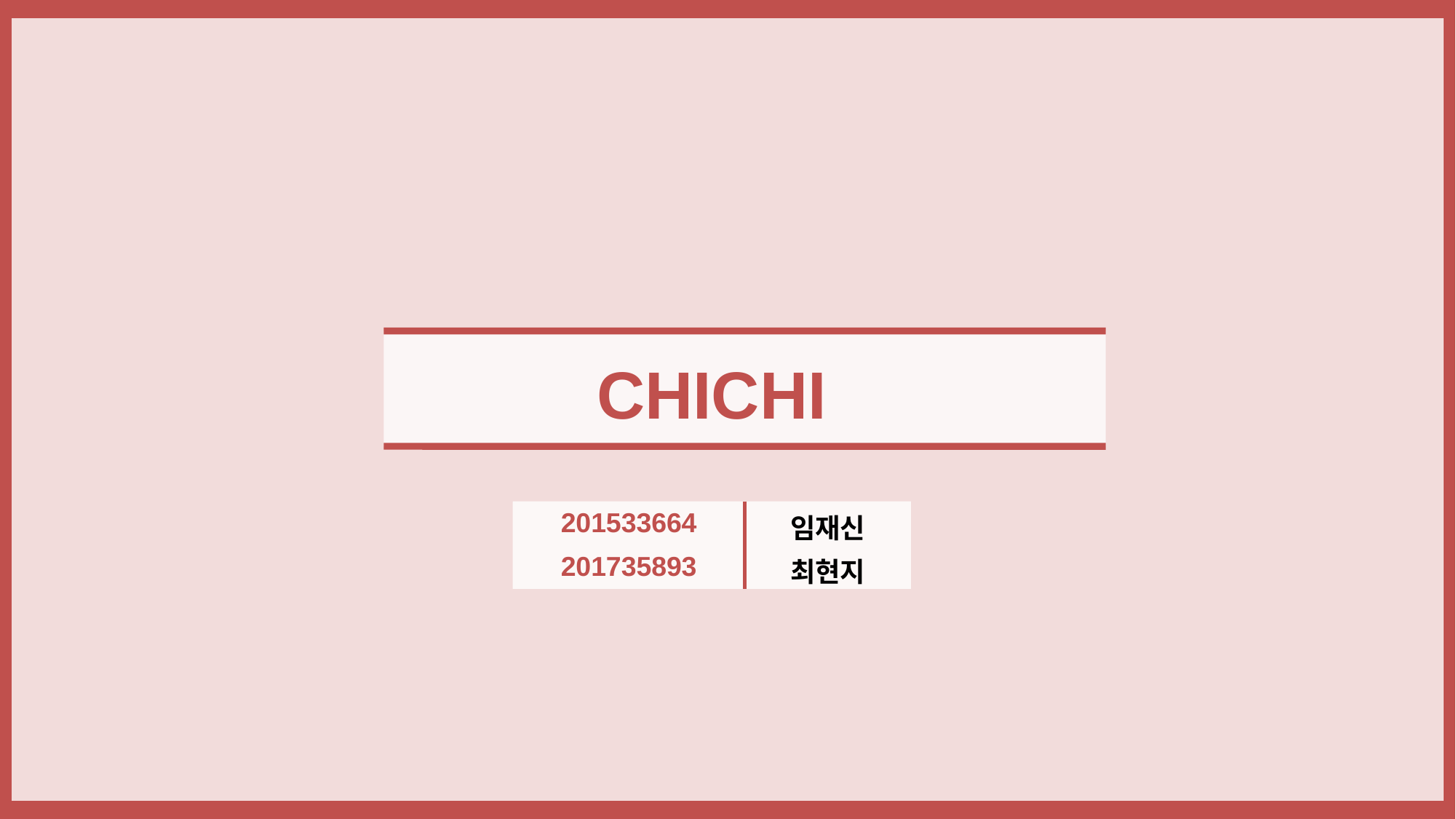

CHICHI

| 201533664 | 임재신 |
| --- | --- |
| 201735893 | 최현지 |